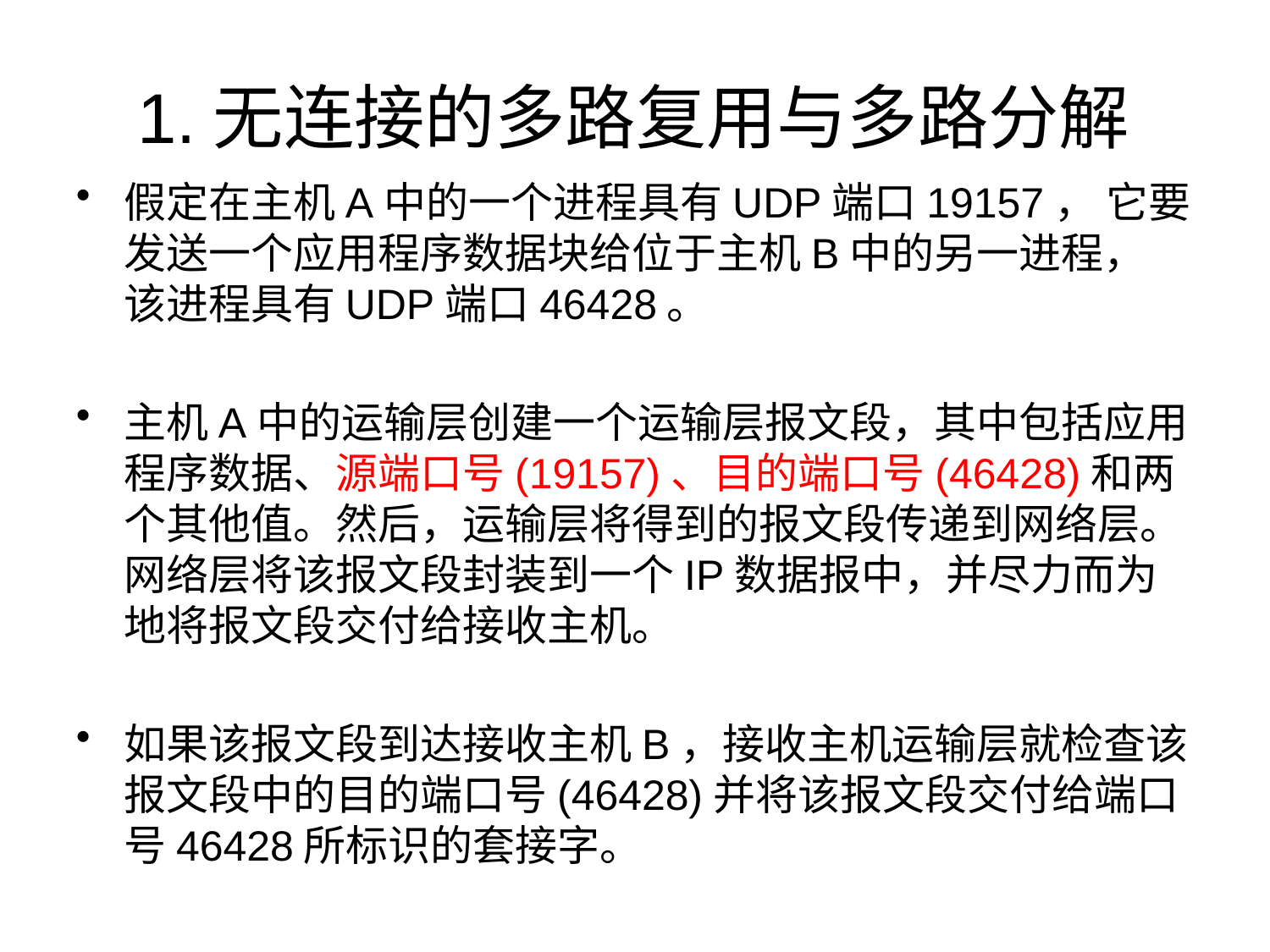

# 1.无连接的多路复用与多路分解
假定在主机A中的一个进程具有UDP端口19157， 它要发送一个应用程序数据块给位于主机B中的另一进程， 该进程具有UDP端口46428。

主机A中的运输层创建一个运输层报文段，其中包括应用程序数据、源端口号(19157)、目的端口号(46428)和两个其他值。然后，运输层将得到的报文段传递到网络层。网络层将该报文段封装到一个IP数据报中，并尽力而为地将报文段交付给接收主机。

如果该报文段到达接收主机B，接收主机运输层就检查该报文段中的目的端口号(46428)并将该报文段交付给端口号46428所标识的套接字。